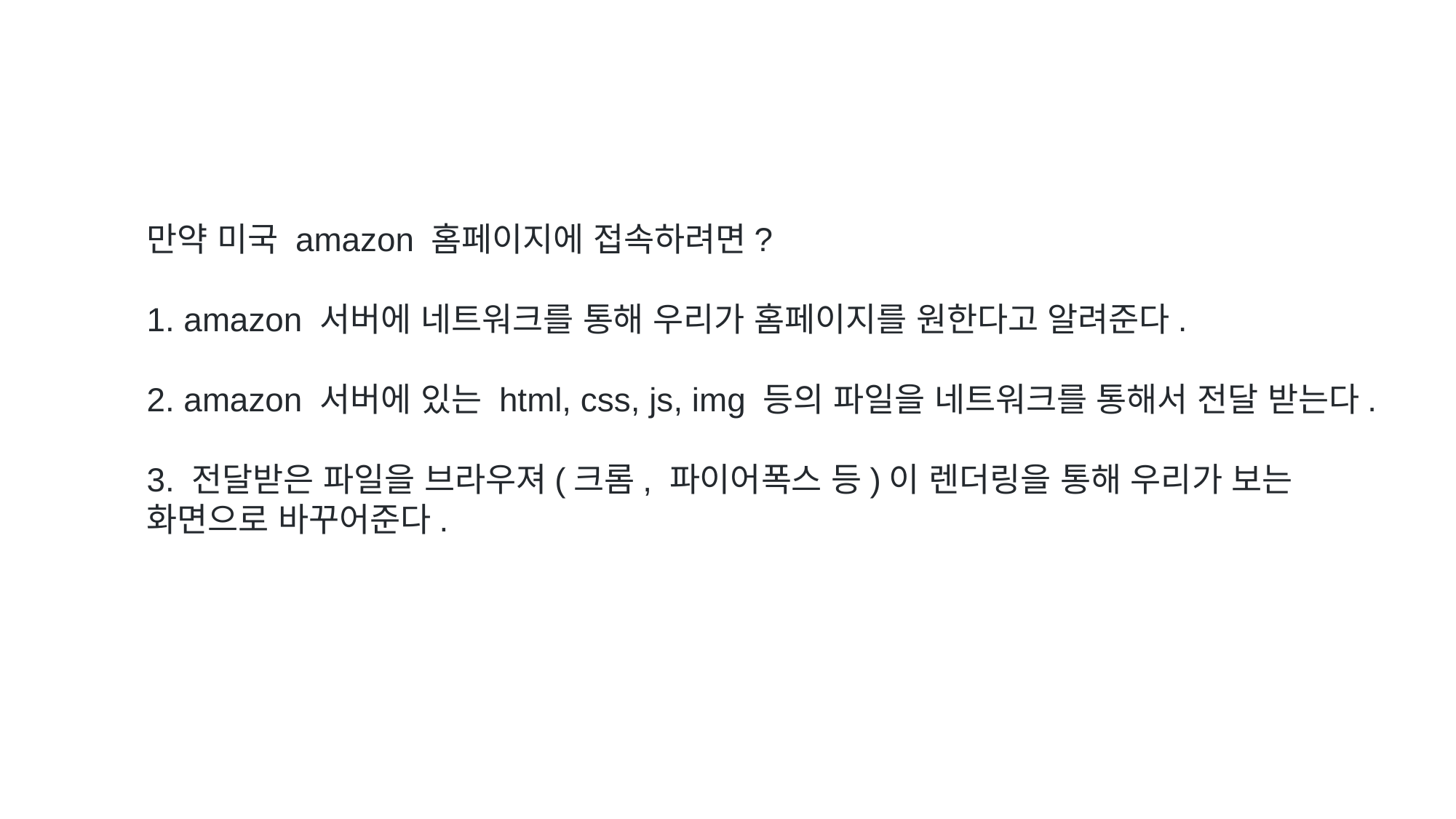

만약 미국 amazon 홈페이지에 접속하려면?

1. amazon 서버에 네트워크를 통해 우리가 홈페이지를 원한다고 알려준다.

2. amazon 서버에 있는 html, css, js, img 등의 파일을 네트워크를 통해서 전달 받는다.

3. 전달받은 파일을 브라우져(크롬, 파이어폭스 등)이 렌더링을 통해 우리가 보는 화면으로 바꾸어준다.